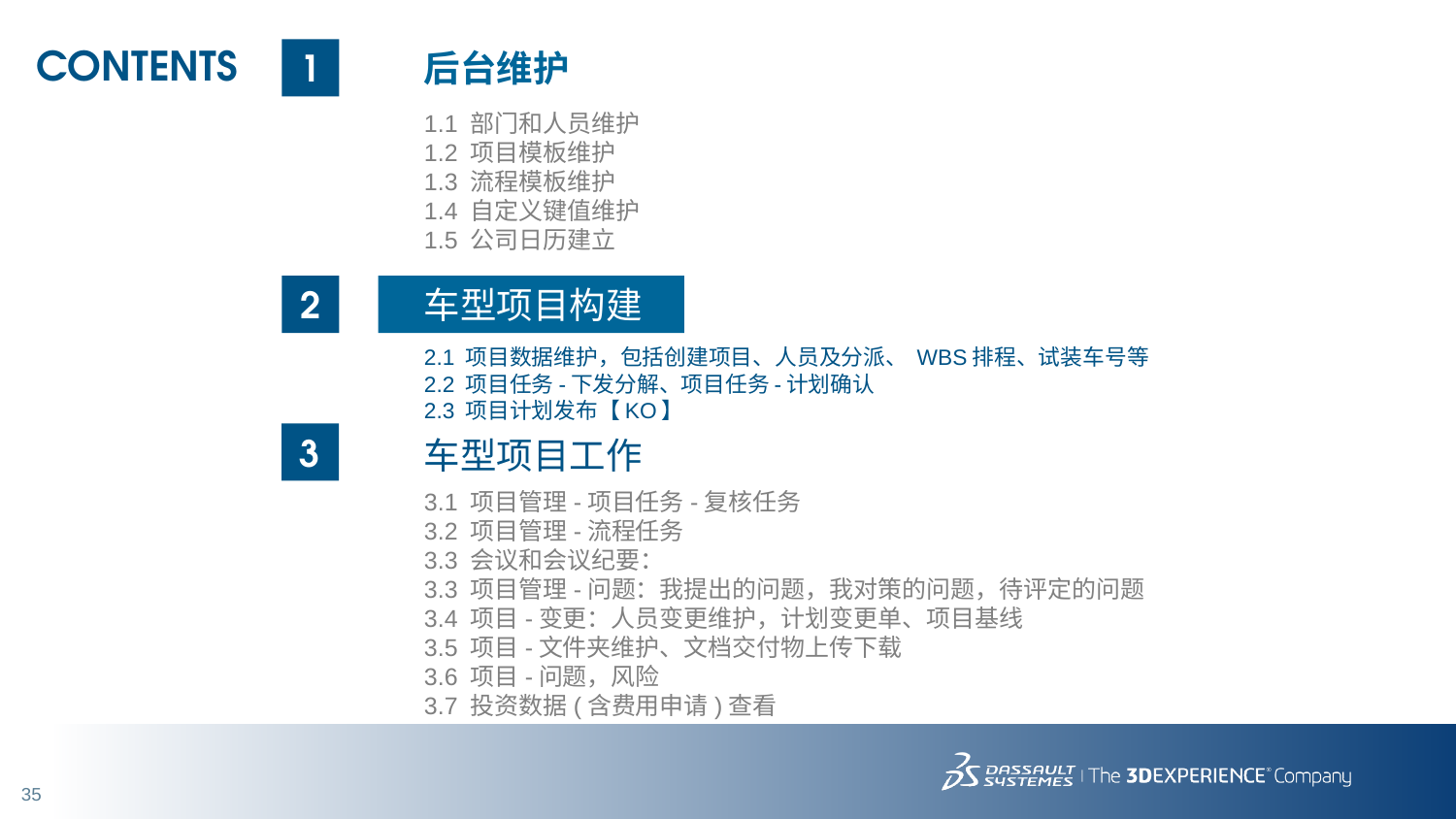

# CONTENTS
1
后台维护
1.1 部门和人员维护
1.2 项目模板维护
1.3 流程模板维护
1.4 自定义键值维护
1.5 公司日历建立
2
车型项目构建
2.1 项目数据维护，包括创建项目、人员及分派、 WBS排程、试装车号等
2.2 项目任务-下发分解、项目任务-计划确认
2.3 项目计划发布【KO】
3
车型项目工作
3.1 项目管理-项目任务-复核任务
3.2 项目管理-流程任务
3.3 会议和会议纪要：
3.3 项目管理-问题：我提出的问题，我对策的问题，待评定的问题
3.4 项目-变更：人员变更维护，计划变更单、项目基线
3.5 项目-文件夹维护、文档交付物上传下载
3.6 项目-问题，风险
3.7 投资数据(含费用申请)查看